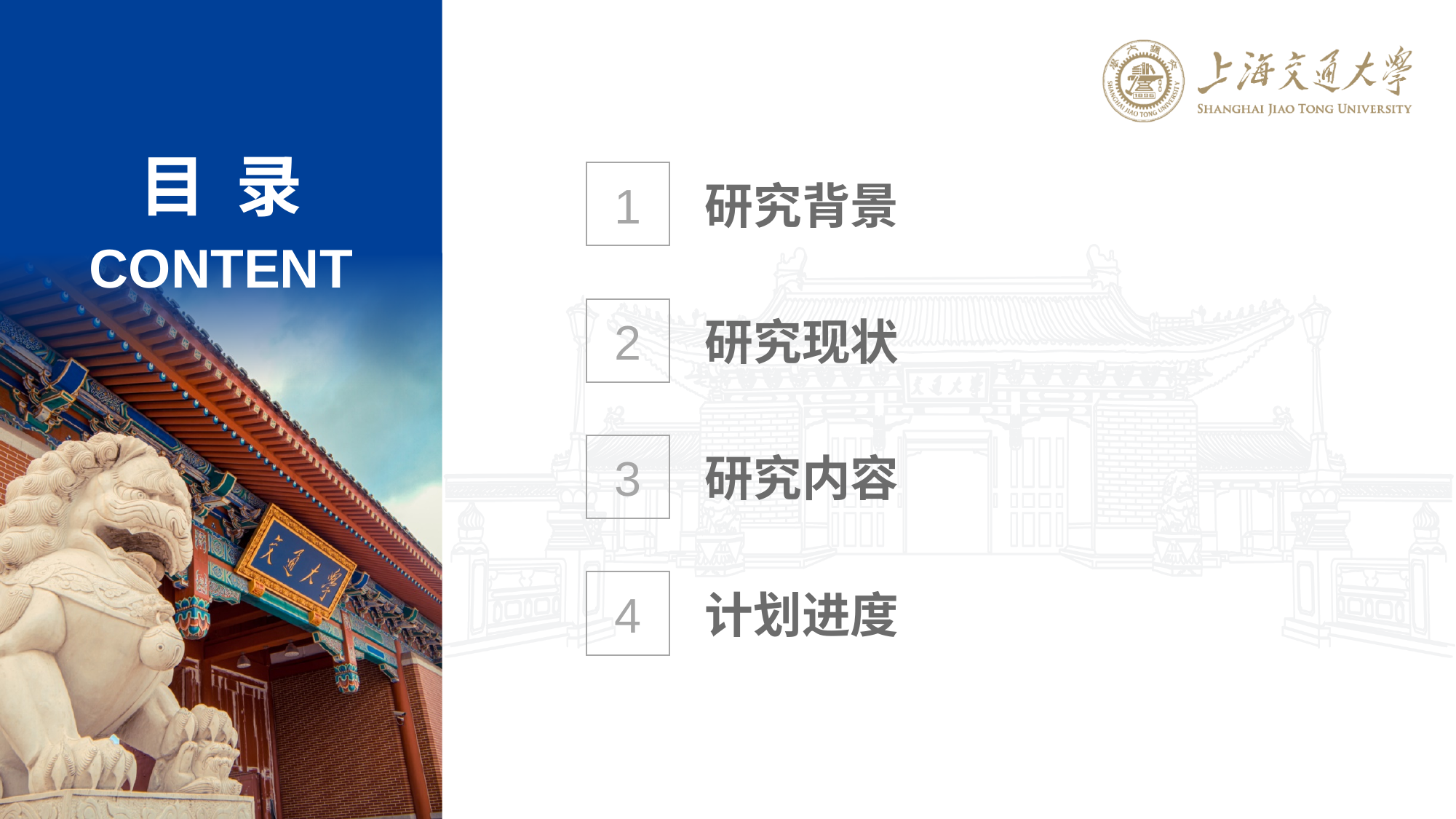

1
研究背景
2
研究现状
3
研究内容
4
计划进度